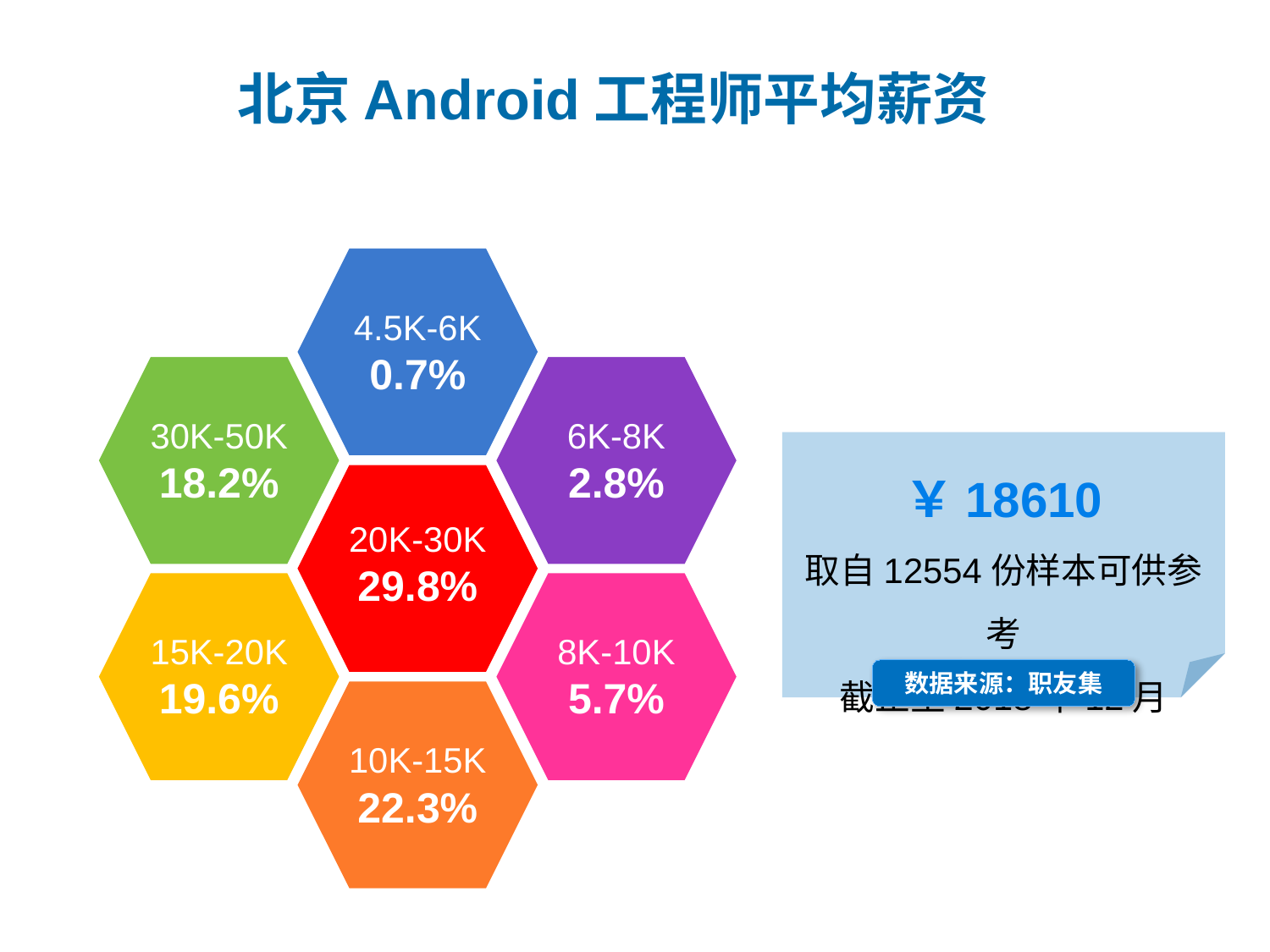

北京Android工程师平均薪资

4.5K-6K
0.7%

30K-50K
18.2%

6K-8K
2.8%
￥18610
取自12554份样本可供参考
截止至2018年12月
数据来源：职友集

20K-30K
29.8%

15K-20K
19.6%

8K-10K
5.7%

10K-15K
22.3%